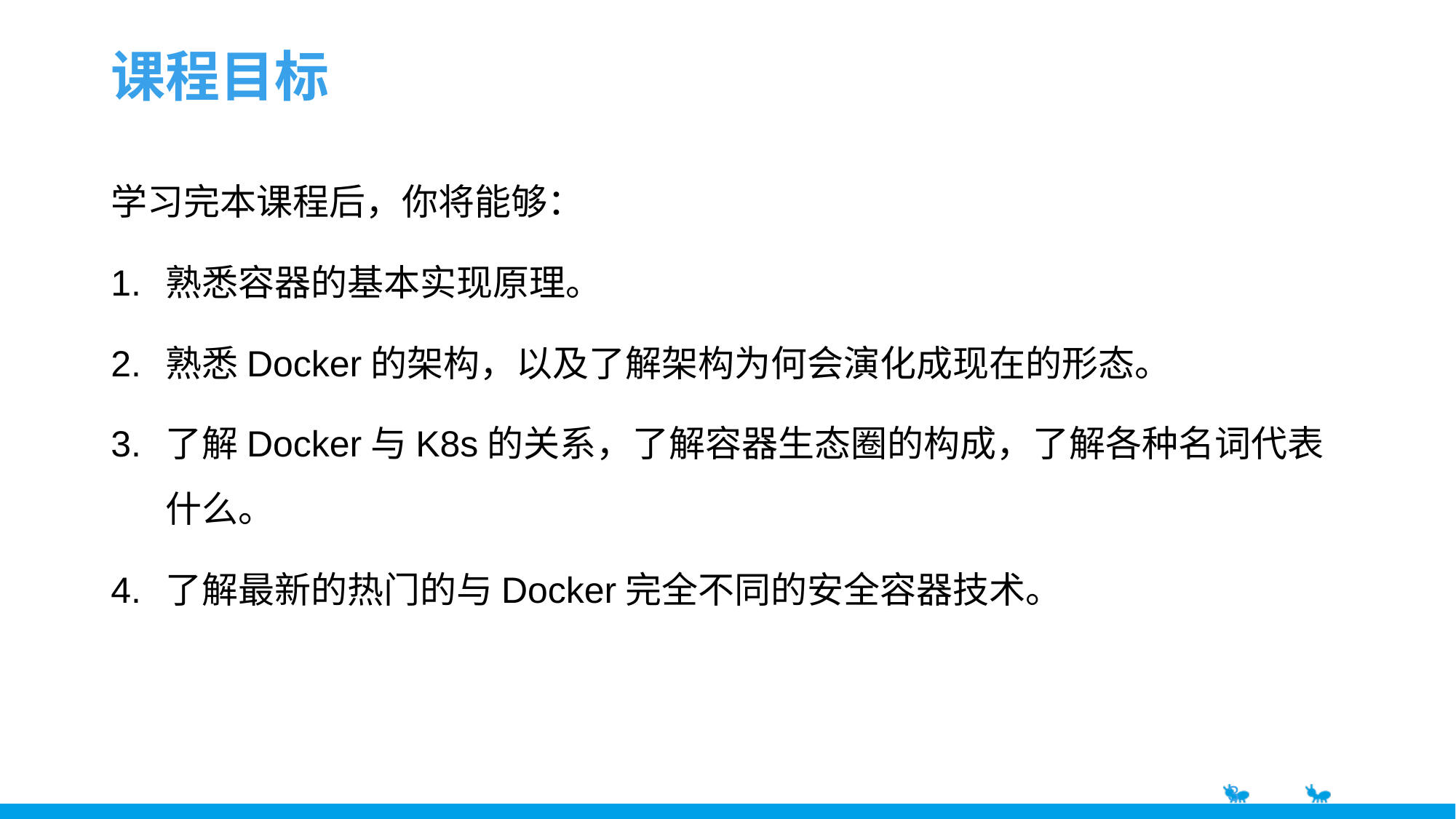

# 课程目标
学习完本课程后，你将能够：
熟悉容器的基本实现原理。
熟悉Docker的架构，以及了解架构为何会演化成现在的形态。
了解Docker与K8s的关系，了解容器生态圈的构成，了解各种名词代表什么。
了解最新的热门的与Docker完全不同的安全容器技术。